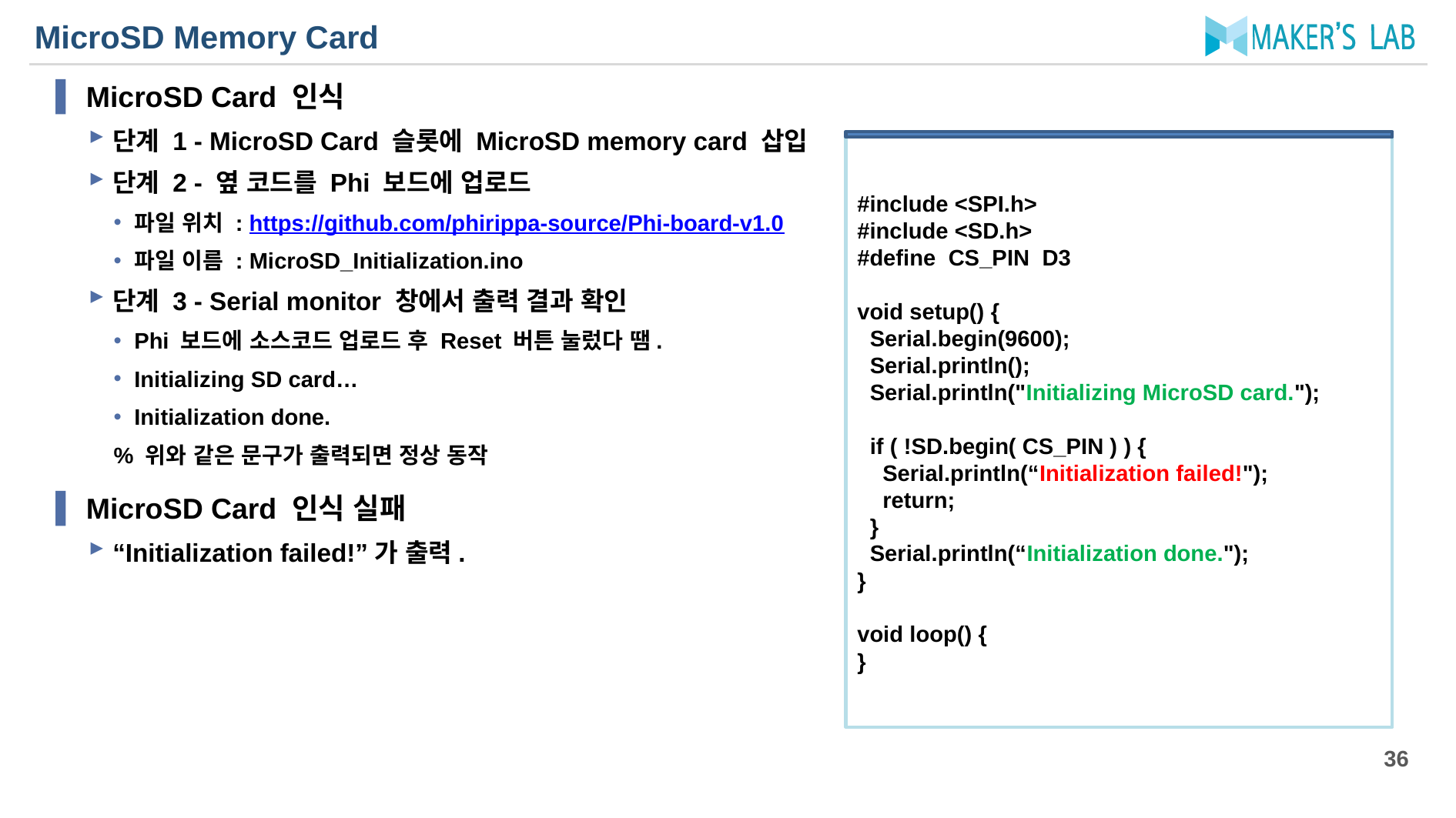

# MicroSD Memory Card
MicroSD Card 인식
단계 1 - MicroSD Card 슬롯에 MicroSD memory card 삽입
단계 2 - 옆 코드를 Phi 보드에 업로드
파일 위치 : https://github.com/phirippa-source/Phi-board-v1.0
파일 이름 : MicroSD_Initialization.ino
단계 3 - Serial monitor 창에서 출력 결과 확인
Phi 보드에 소스코드 업로드 후 Reset 버튼 눌렀다 땜.
Initializing SD card…
Initialization done.
% 위와 같은 문구가 출력되면 정상 동작
MicroSD Card 인식 실패
“Initialization failed!”가 출력.

#include <SPI.h>
#include <SD.h>
#define  CS_PIN  D3

void setup() {
  Serial.begin(9600);
  Serial.println();
  Serial.println("Initializing MicroSD card.");

  if ( !SD.begin( CS_PIN ) ) {
    Serial.println(“Initialization failed!");
    return;
  }
  Serial.println(“Initialization done.");
}

void loop() {
}
36